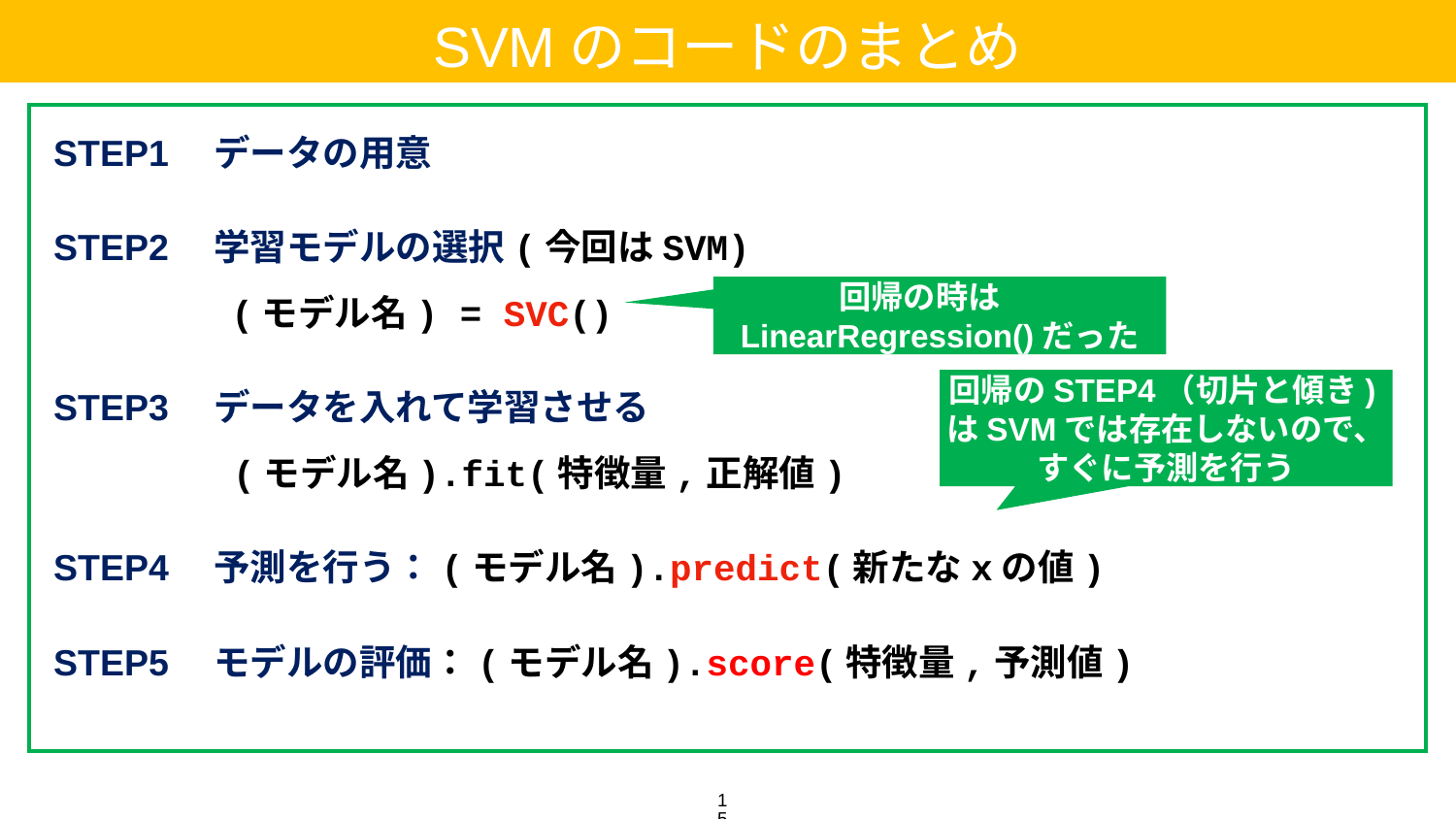

SVMのコードのまとめ
STEP1　データの用意

STEP2　学習モデルの選択(今回はSVM)
  (モデル名) = SVC()

STEP3　データを入れて学習させる
 　　　　 (モデル名).fit(特徴量,正解値)

STEP4　予測を行う：(モデル名).predict(新たなxの値)

STEP5　モデルの評価：(モデル名).score(特徴量,予測値)

回帰の時は　LinearRegression()だった
回帰のSTEP4（切片と傾き)はSVMでは存在しないので、すぐに予測を行う
15